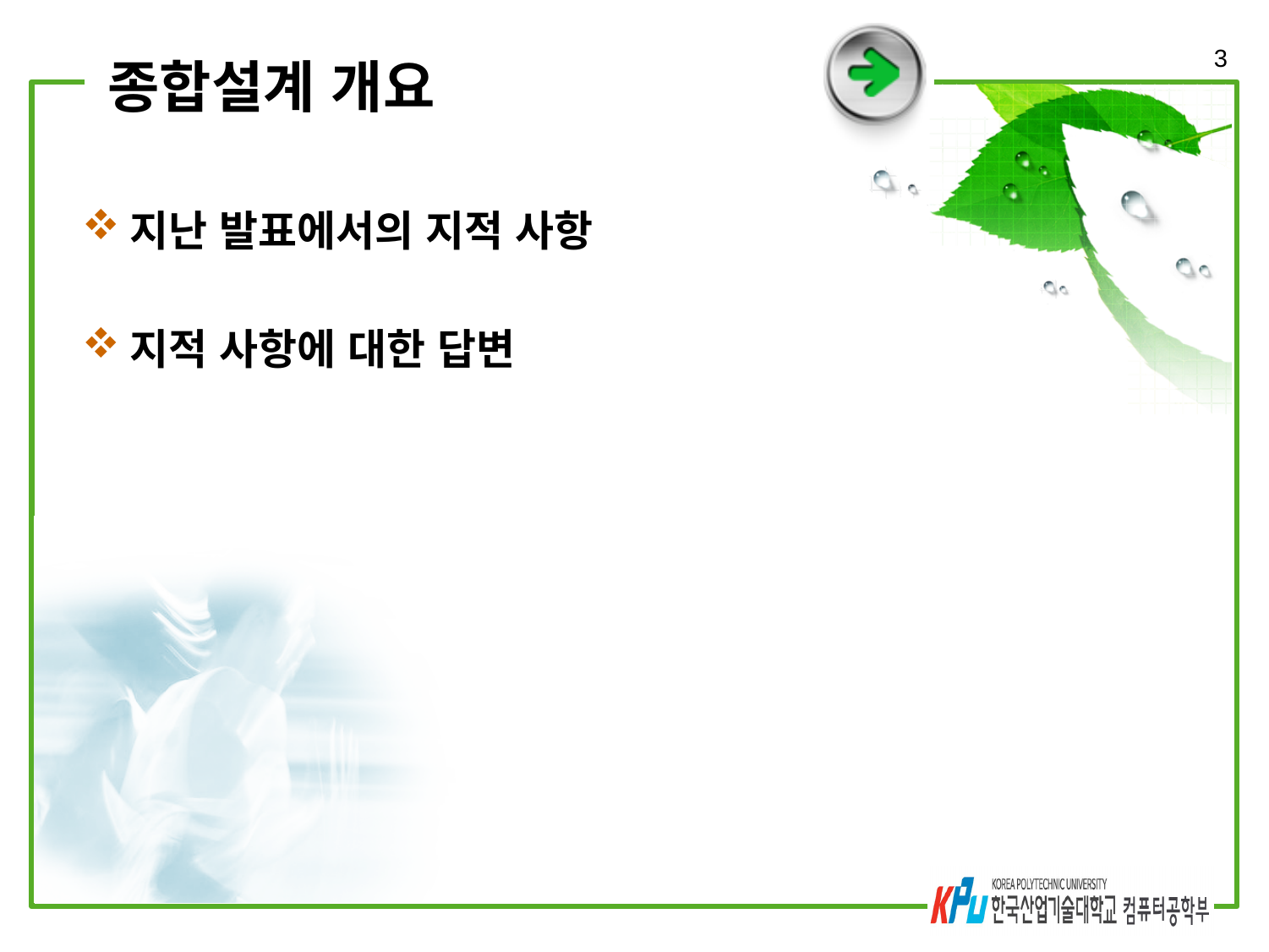

3
# 종합설계 개요
지난 발표에서의 지적 사항

지적 사항에 대한 답변